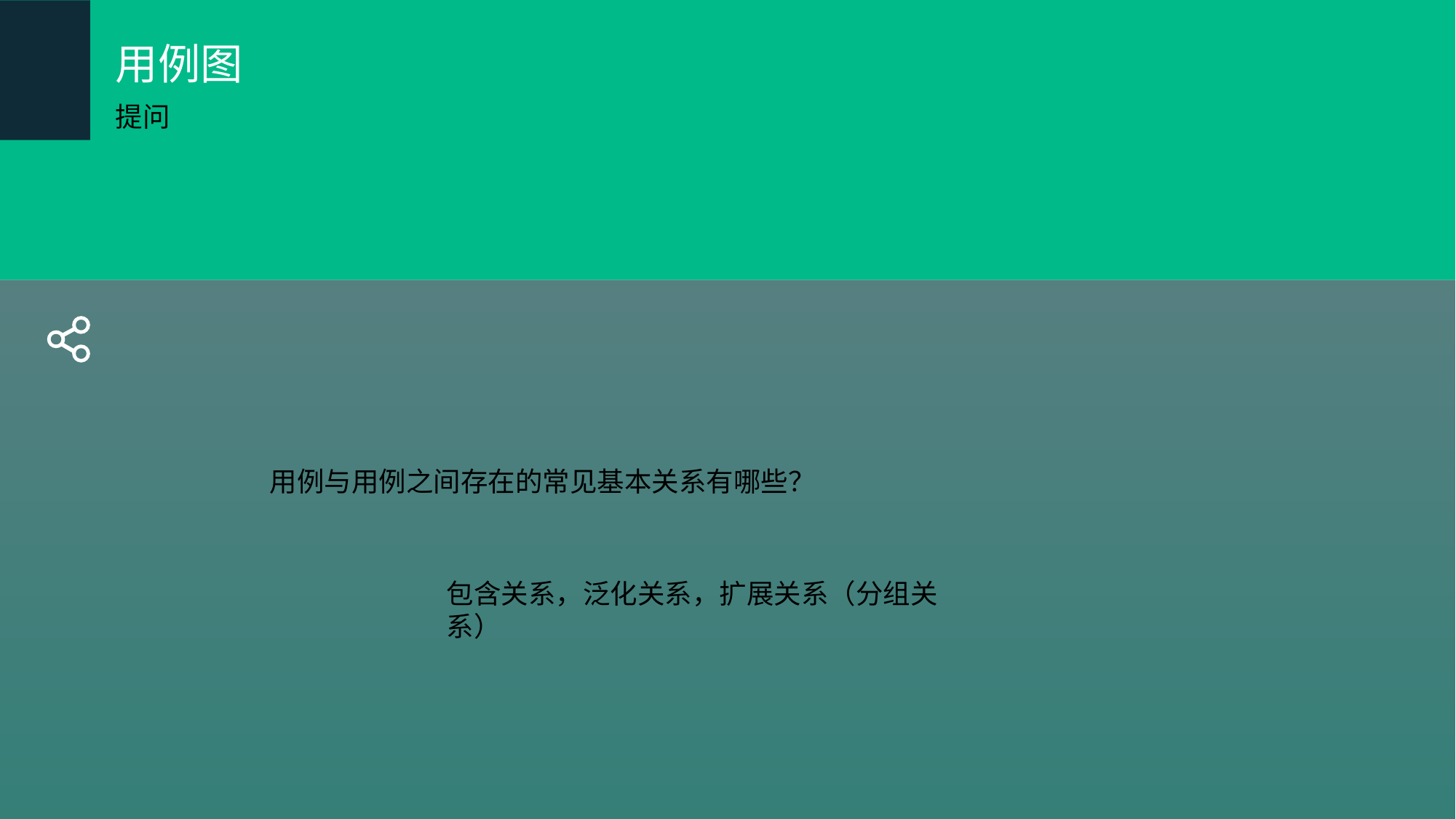

用例图
提问

用例与用例之间存在的常见基本关系有哪些？

包含关系，泛化关系，扩展关系（分组关系）